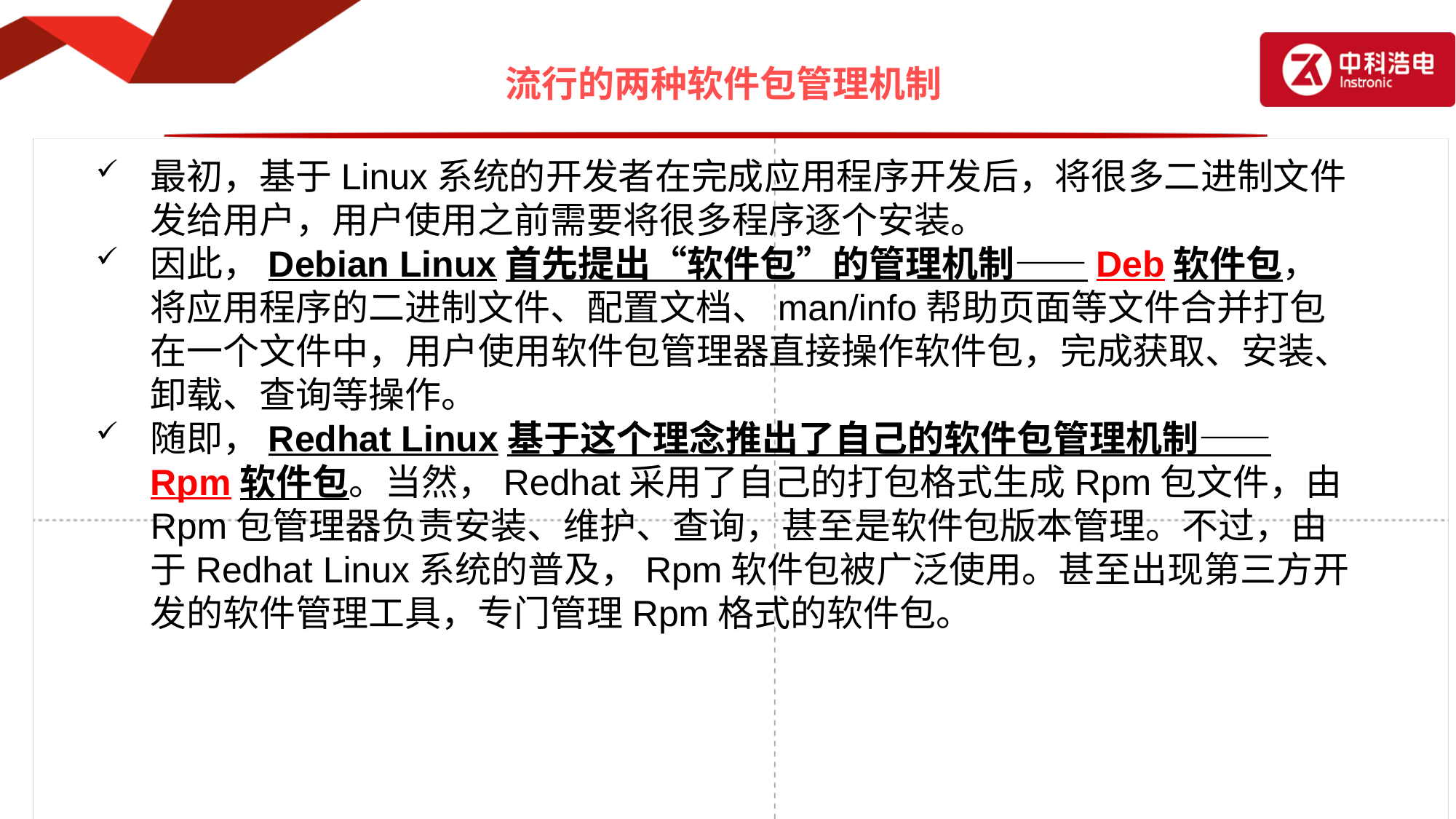

# 流行的两种软件包管理机制
最初，基于Linux系统的开发者在完成应用程序开发后，将很多二进制文件发给用户，用户使用之前需要将很多程序逐个安装。
因此，Debian Linux首先提出“软件包”的管理机制——Deb软件包，将应用程序的二进制文件、配置文档、man/info帮助页面等文件合并打包在一个文件中，用户使用软件包管理器直接操作软件包，完成获取、安装、卸载、查询等操作。
随即，Redhat Linux基于这个理念推出了自己的软件包管理机制——Rpm软件包。当然，Redhat采用了自己的打包格式生成Rpm包文件，由Rpm包管理器负责安装、维护、查询，甚至是软件包版本管理。不过，由于Redhat Linux系统的普及，Rpm软件包被广泛使用。甚至出现第三方开发的软件管理工具，专门管理Rpm格式的软件包。